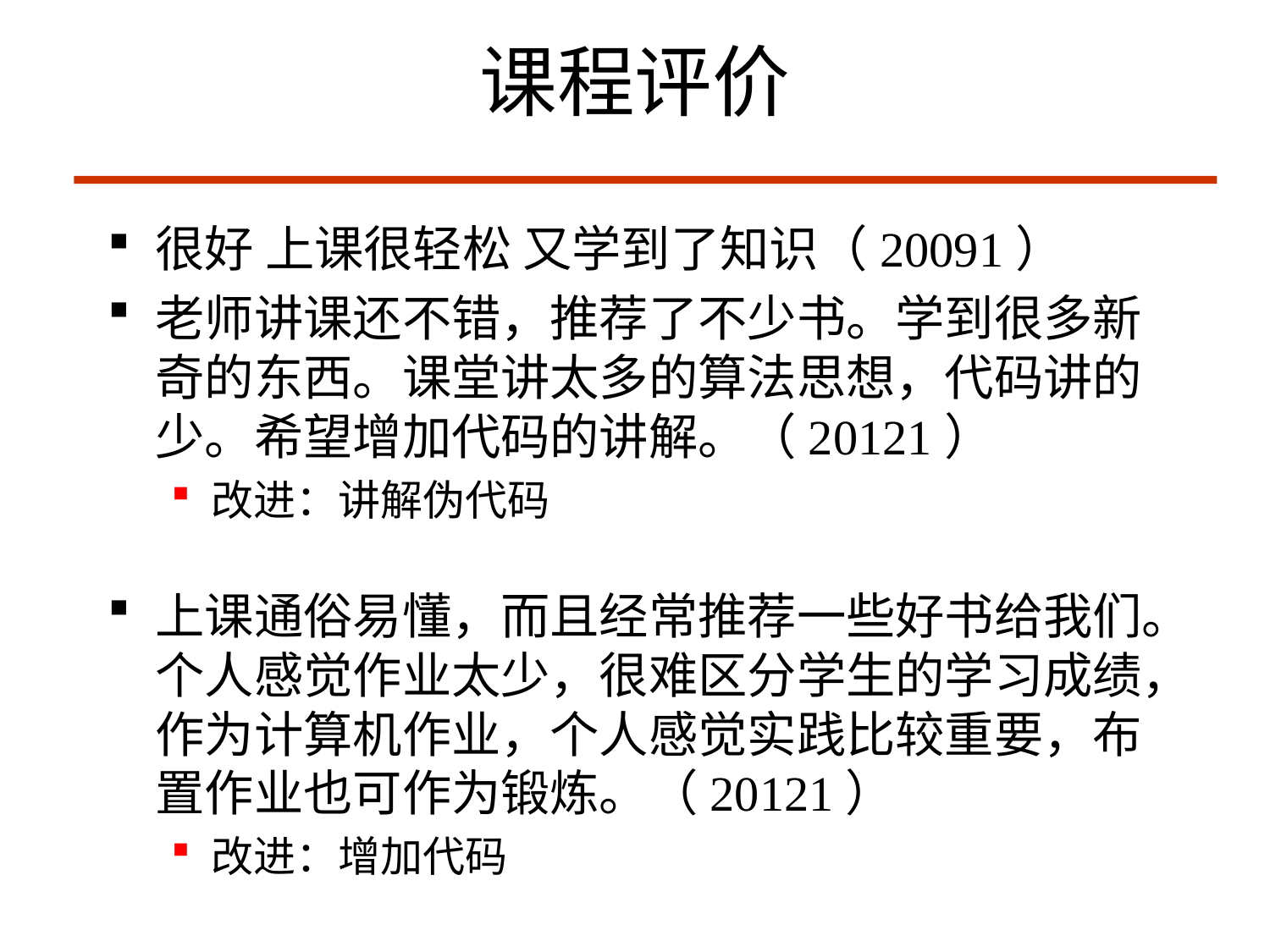

# 课程评价
很好 上课很轻松 又学到了知识（20091）
老师讲课还不错，推荐了不少书。学到很多新奇的东西。课堂讲太多的算法思想，代码讲的少。希望增加代码的讲解。（20121）
改进：讲解伪代码
上课通俗易懂，而且经常推荐一些好书给我们。个人感觉作业太少，很难区分学生的学习成绩，作为计算机作业，个人感觉实践比较重要，布置作业也可作为锻炼。（20121）
改进：增加代码